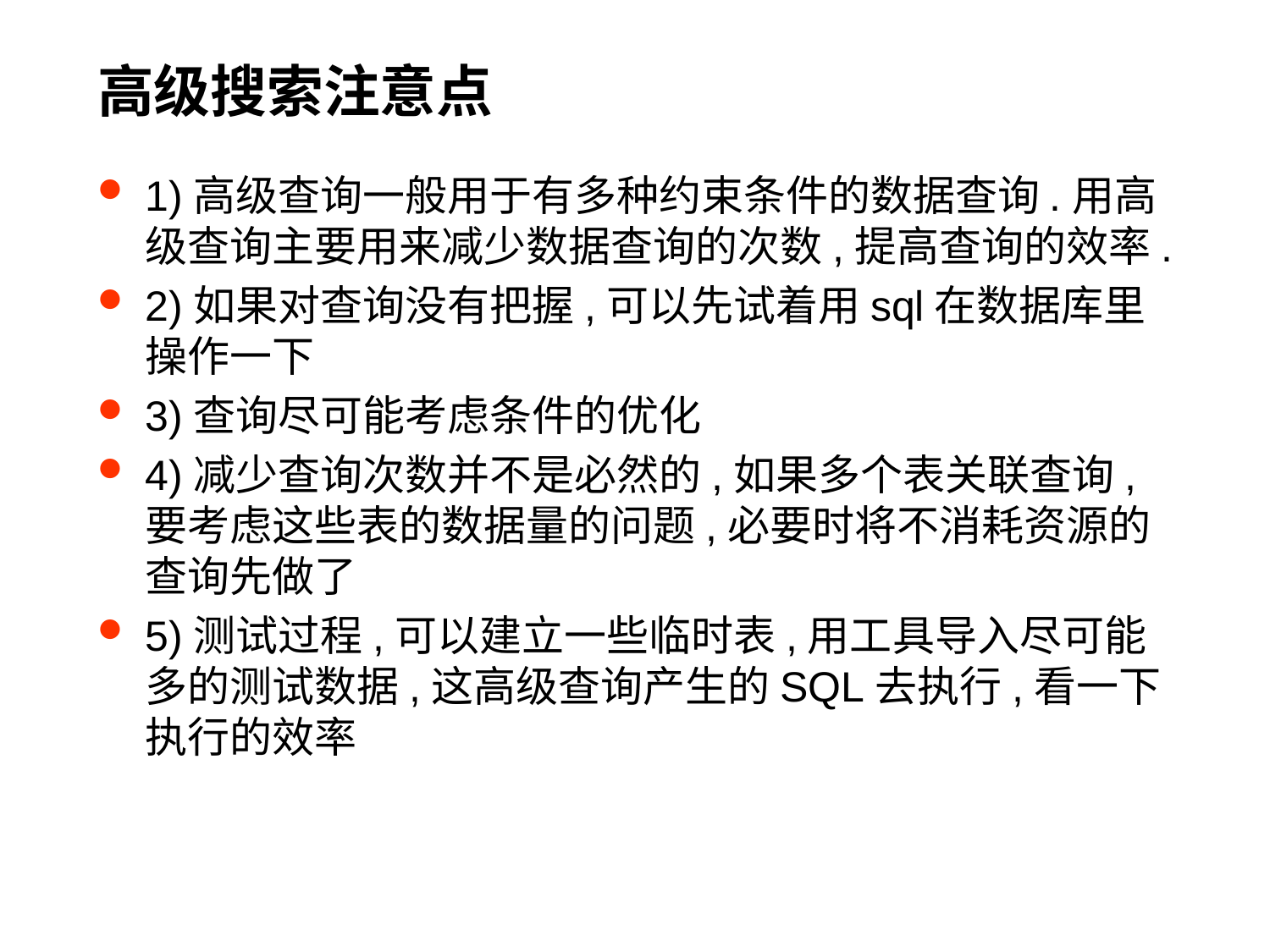

# 高级搜索注意点
1)高级查询一般用于有多种约束条件的数据查询.用高级查询主要用来减少数据查询的次数,提高查询的效率.
2)如果对查询没有把握,可以先试着用sql在数据库里操作一下
3)查询尽可能考虑条件的优化
4)减少查询次数并不是必然的,如果多个表关联查询,要考虑这些表的数据量的问题,必要时将不消耗资源的查询先做了
5)测试过程,可以建立一些临时表,用工具导入尽可能多的测试数据,这高级查询产生的SQL去执行,看一下执行的效率